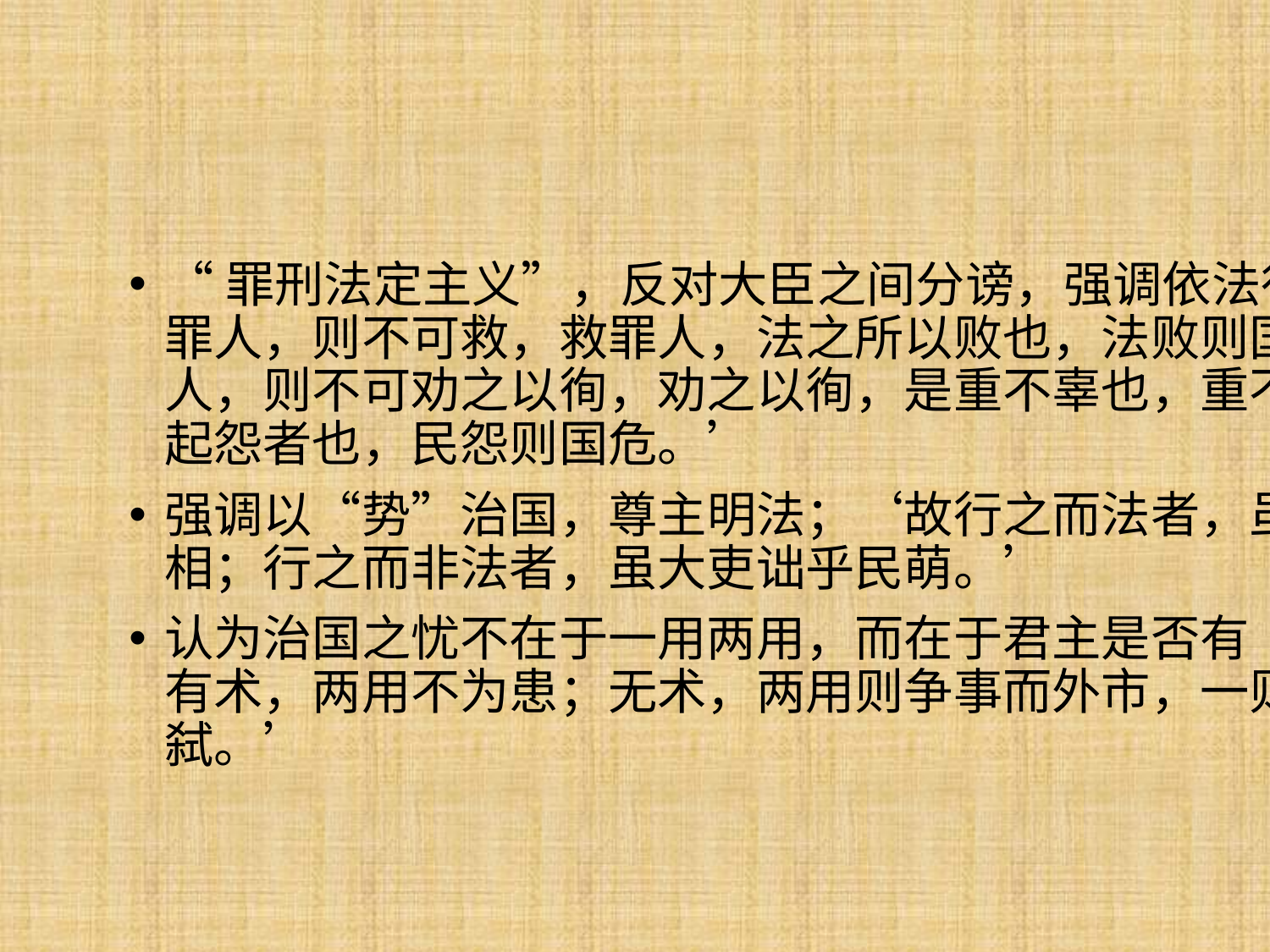

“罪刑法定主义”，反对大臣之间分谤，强调依法行责事；‘若罪人，则不可救，救罪人，法之所以败也，法败则国乱。若非罪人，则不可劝之以徇，劝之以徇，是重不辜也，重不辜，民所以起怨者也，民怨则国危。’
强调以“势”治国，尊主明法；‘故行之而法者，虽巷伯信乎卿相；行之而非法者，虽大吏诎乎民萌。’
认为治国之忧不在于一用两用，而在于君主是否有“术”。‘主有术，两用不为患；无术，两用则争事而外市，一则专制而劫弑。’